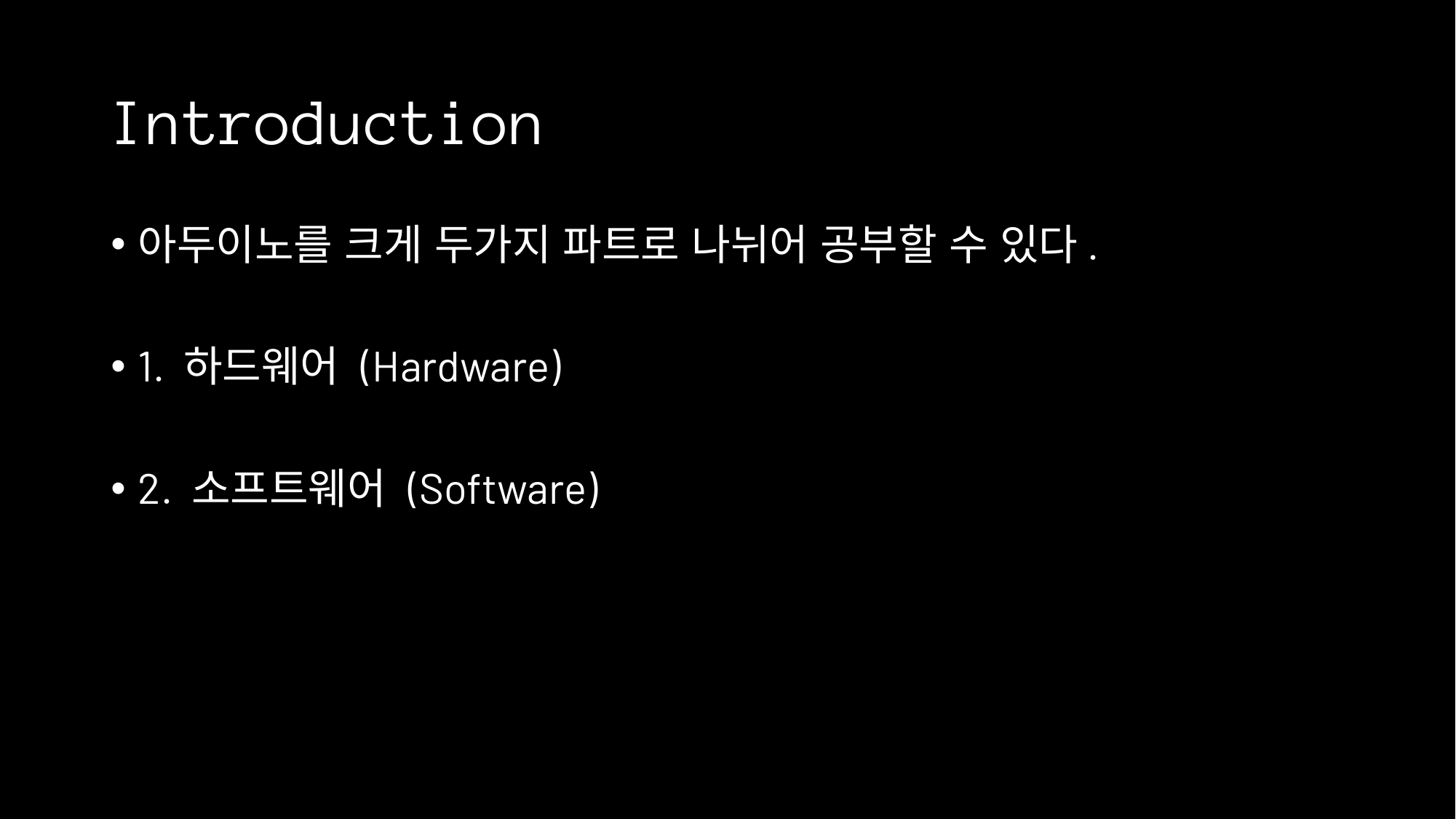

# Introduction
아두이노를 크게 두가지 파트로 나뉘어 공부할 수 있다.

1. 하드웨어 (Hardware)

2. 소프트웨어 (Software)